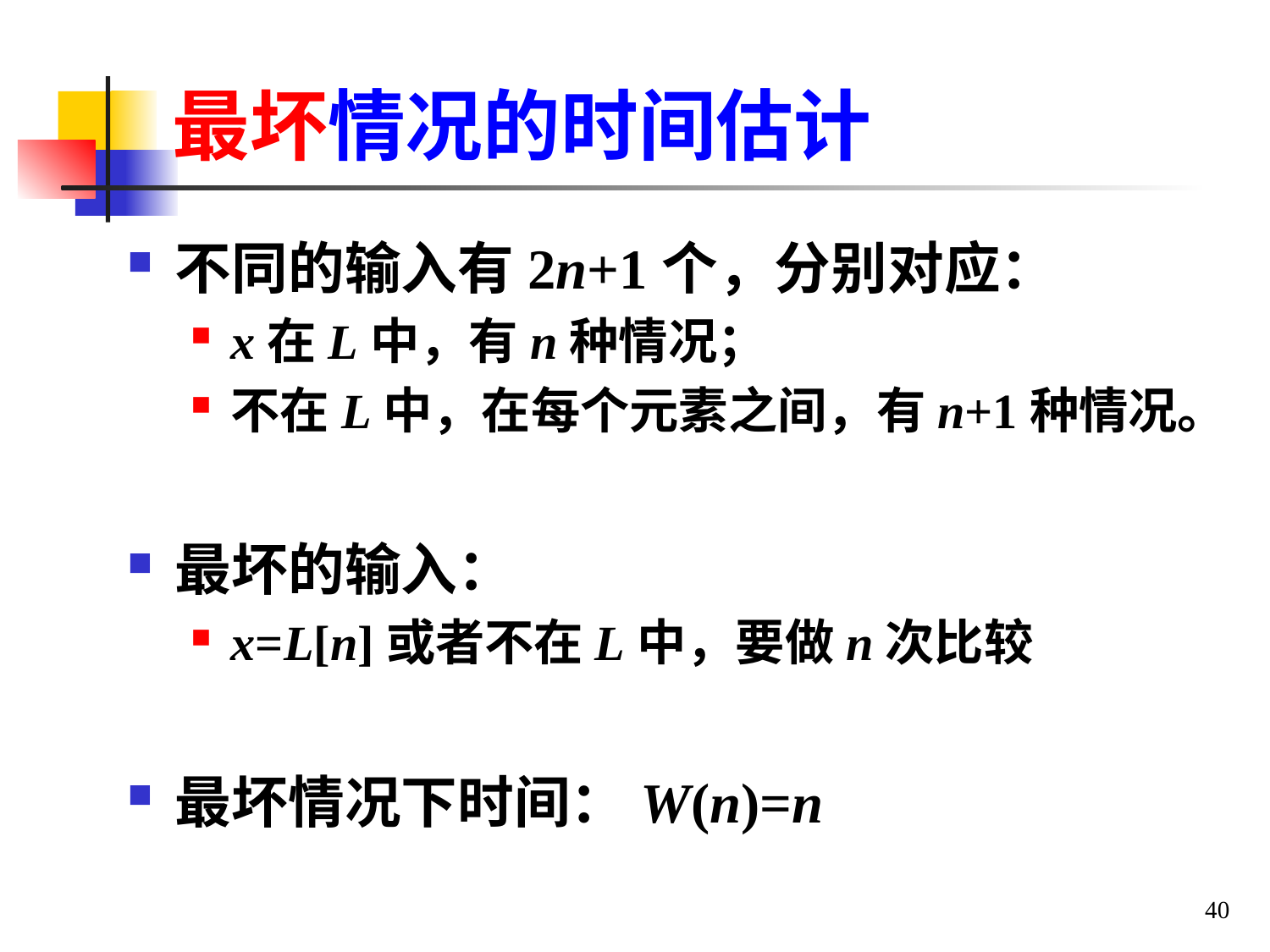

# 最坏情况的时间估计
不同的输入有2n+1个，分别对应：
x在L中，有n种情况；
不在L中，在每个元素之间，有n+1种情况。

最坏的输入：
x=L[n]或者不在L中，要做n次比较

最坏情况下时间：W(n)=n
40